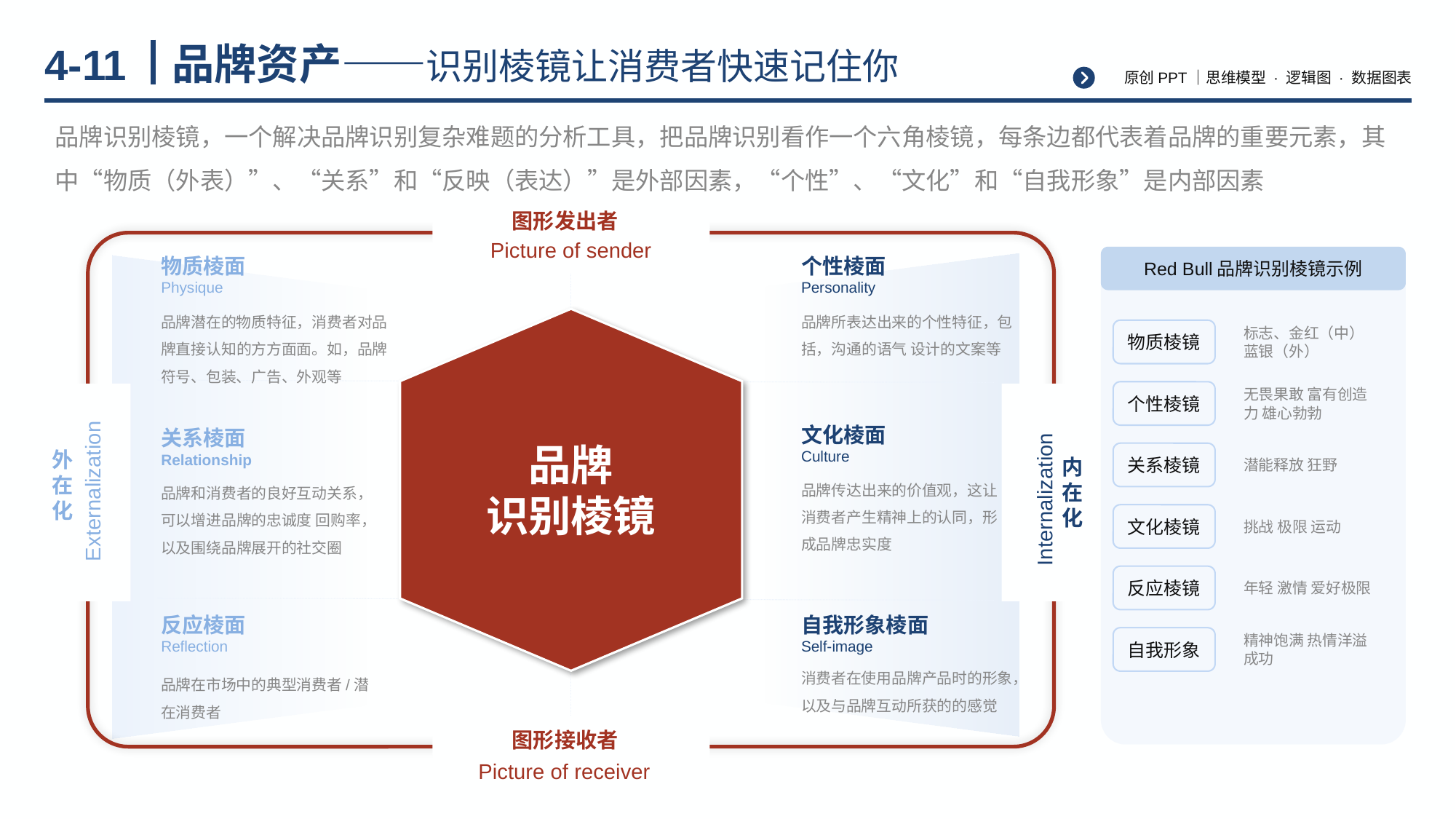

# 品牌资产——识别棱镜让消费者快速记住你
4-11
品牌识别棱镜，一个解决品牌识别复杂难题的分析工具，把品牌识别看作一个六角棱镜，每条边都代表着品牌的重要元素，其中“物质（外表）”、“关系”和“反映（表达）”是外部因素，“个性”、“文化”和“自我形象”是内部因素

图形发出者
Picture of sender

物质棱面
Physique
品牌潜在的物质特征，消费者对品牌直接认知的方方面面。如，品牌符号、包装、广告、外观等
个性棱面
Personality
品牌所表达出来的个性特征，包括，沟通的语气 设计的文案等

外在化
Externalization

内在化
Internalization
文化棱面
Culture
品牌传达出来的价值观，这让消费者产生精神上的认同，形成品牌忠实度
关系棱面
Relationship
品牌和消费者的良好互动关系，可以增进品牌的忠诚度 回购率，以及围绕品牌展开的社交圈
品牌
识别棱镜
反应棱面
Reflection
品牌在市场中的典型消费者/潜在消费者
自我形象棱面
Self-image
消费者在使用品牌产品时的形象，以及与品牌互动所获的的感觉

图形接收者
Picture of receiver

Red Bull品牌识别棱镜示例

标志、金红（中） 蓝银（外）
物质棱镜
无畏果敢 富有创造力 雄心勃勃
个性棱镜
潜能释放 狂野
关系棱镜
挑战 极限 运动
文化棱镜
年轻 激情 爱好极限
反应棱镜
精神饱满 热情洋溢 成功
自我形象